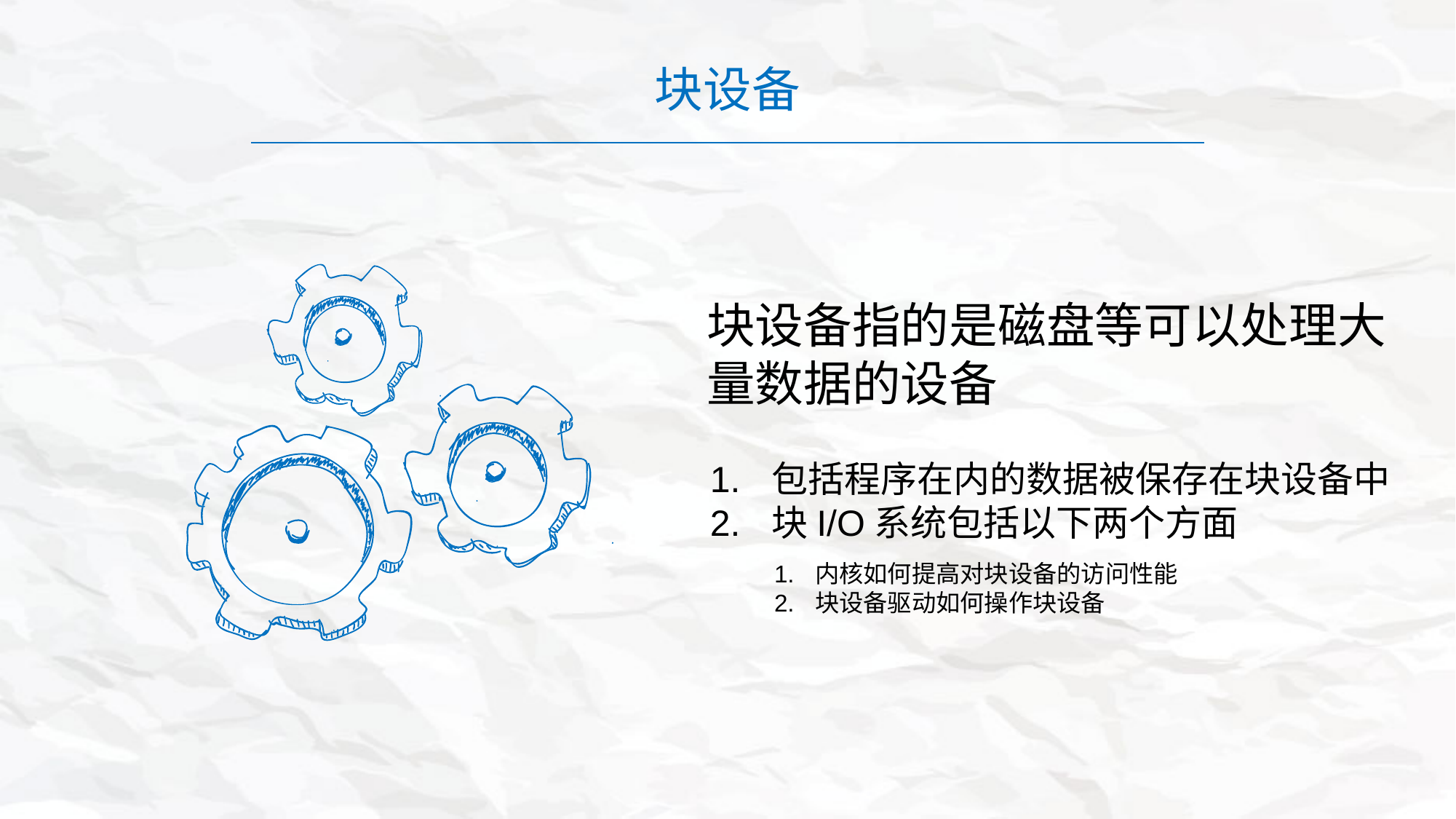

块设备

块设备指的是磁盘等可以处理大量数据的设备
包括程序在内的数据被保存在块设备中
块I/O系统包括以下两个方面
内核如何提高对块设备的访问性能
块设备驱动如何操作块设备